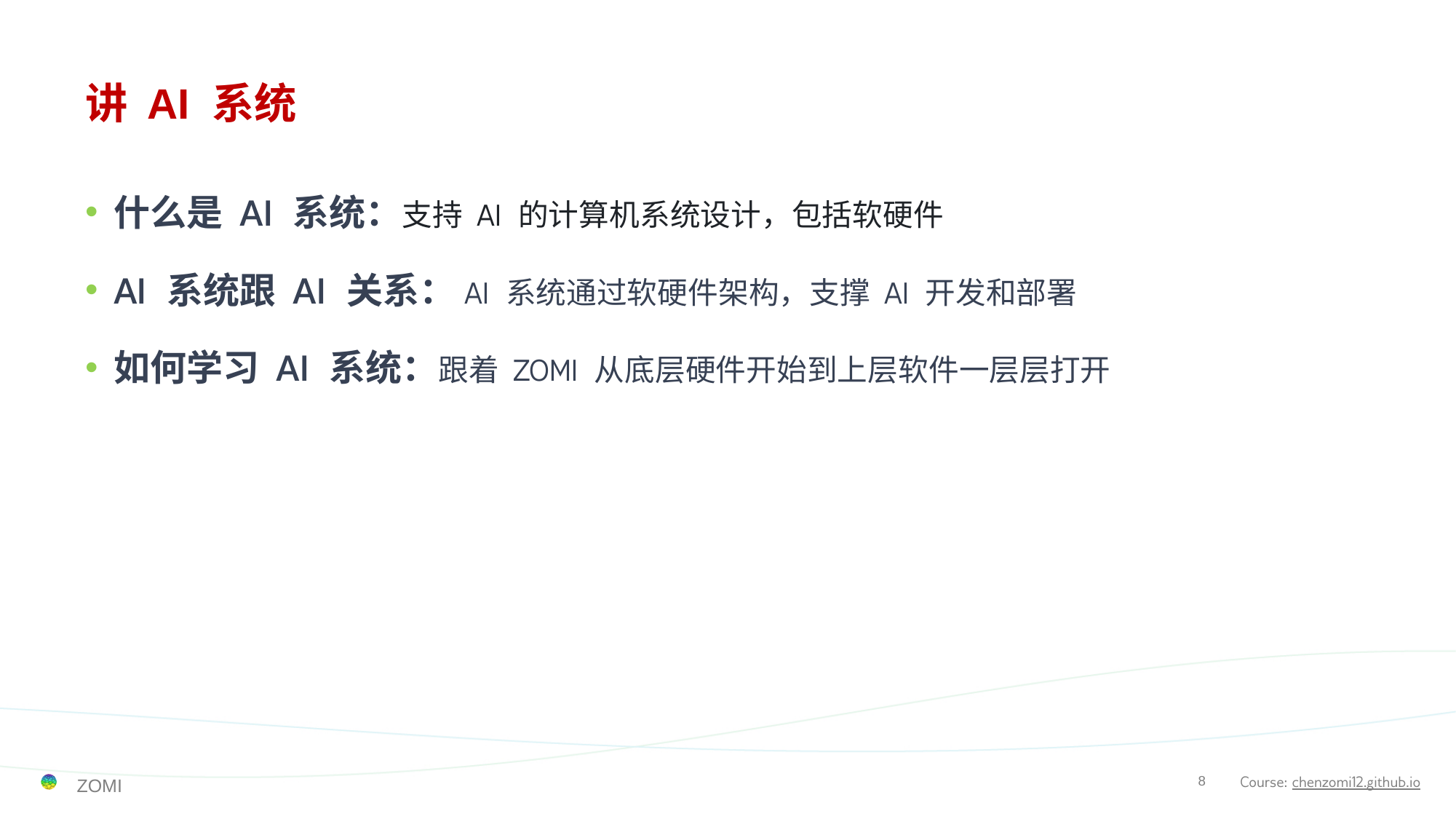

# 讲 AI 系统
什么是 AI 系统：支持 AI 的计算机系统设计，包括软硬件
AI 系统跟 AI 关系：AI 系统通过软硬件架构，支撑 AI 开发和部署
如何学习 AI 系统：跟着 ZOMI 从底层硬件开始到上层软件一层层打开